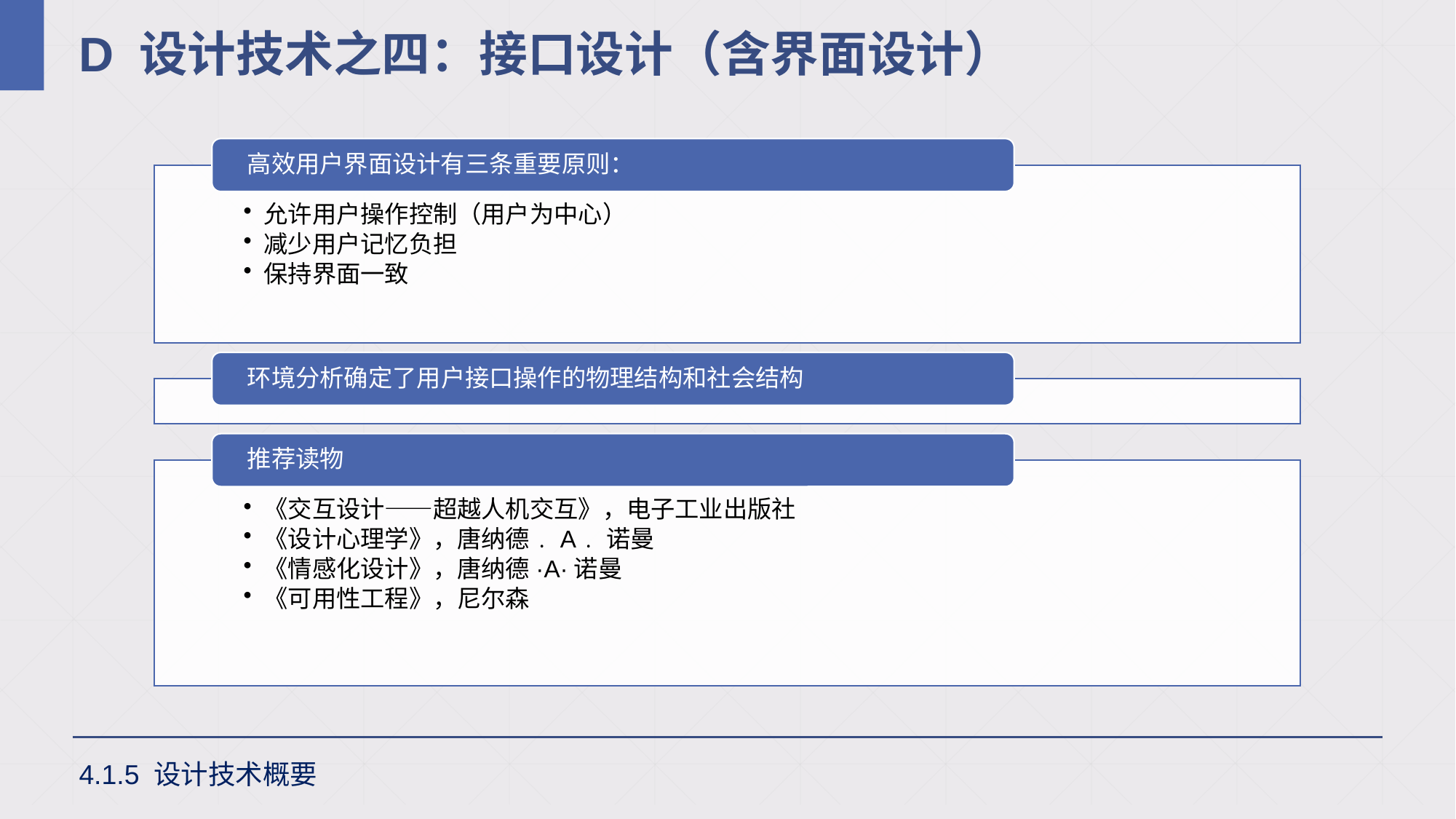

# D 设计技术之四：接口设计（含界面设计）
允许用户操作控制（用户为中心）
减少用户记忆负担
保持界面一致
高效用户界面设计有三条重要原则：
环境分析确定了用户接口操作的物理结构和社会结构
《交互设计——超越人机交互》，电子工业出版社
《设计心理学》，唐纳德﹒A﹒诺曼
《情感化设计》，唐纳德·A·诺曼
《可用性工程》，尼尔森
推荐读物
4.1.5 设计技术概要